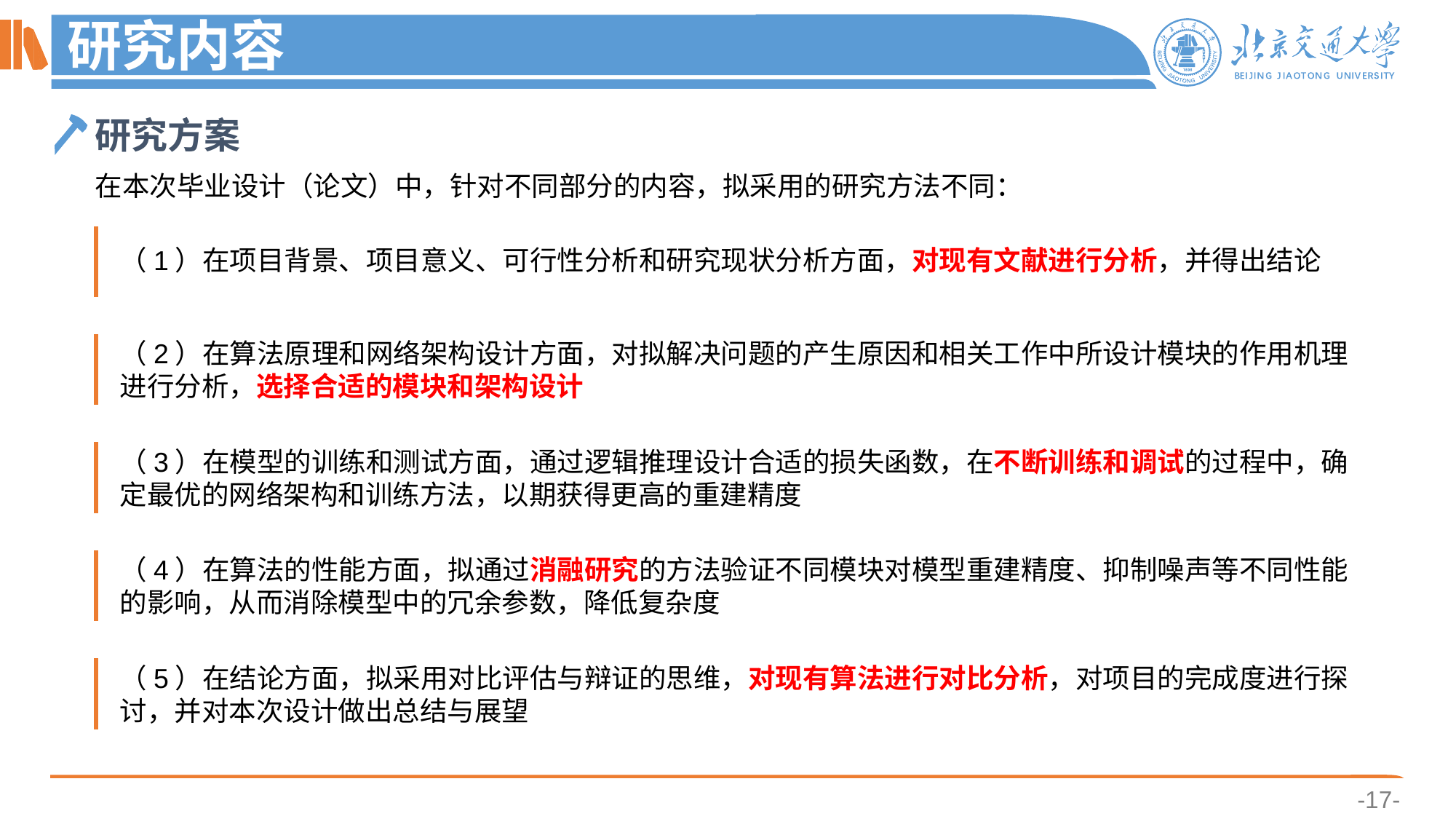

# 研究内容
研究方案
在本次毕业设计（论文）中，针对不同部分的内容，拟采用的研究方法不同：
（1）在项目背景、项目意义、可行性分析和研究现状分析方面，对现有文献进行分析，并得出结论

（2）在算法原理和网络架构设计方面，对拟解决问题的产生原因和相关工作中所设计模块的作用机理进行分析，选择合适的模块和架构设计
（3）在模型的训练和测试方面，通过逻辑推理设计合适的损失函数，在不断训练和调试的过程中，确定最优的网络架构和训练方法，以期获得更高的重建精度
（4）在算法的性能方面，拟通过消融研究的方法验证不同模块对模型重建精度、抑制噪声等不同性能的影响，从而消除模型中的冗余参数，降低复杂度
（5）在结论方面，拟采用对比评估与辩证的思维，对现有算法进行对比分析，对项目的完成度进行探讨，并对本次设计做出总结与展望